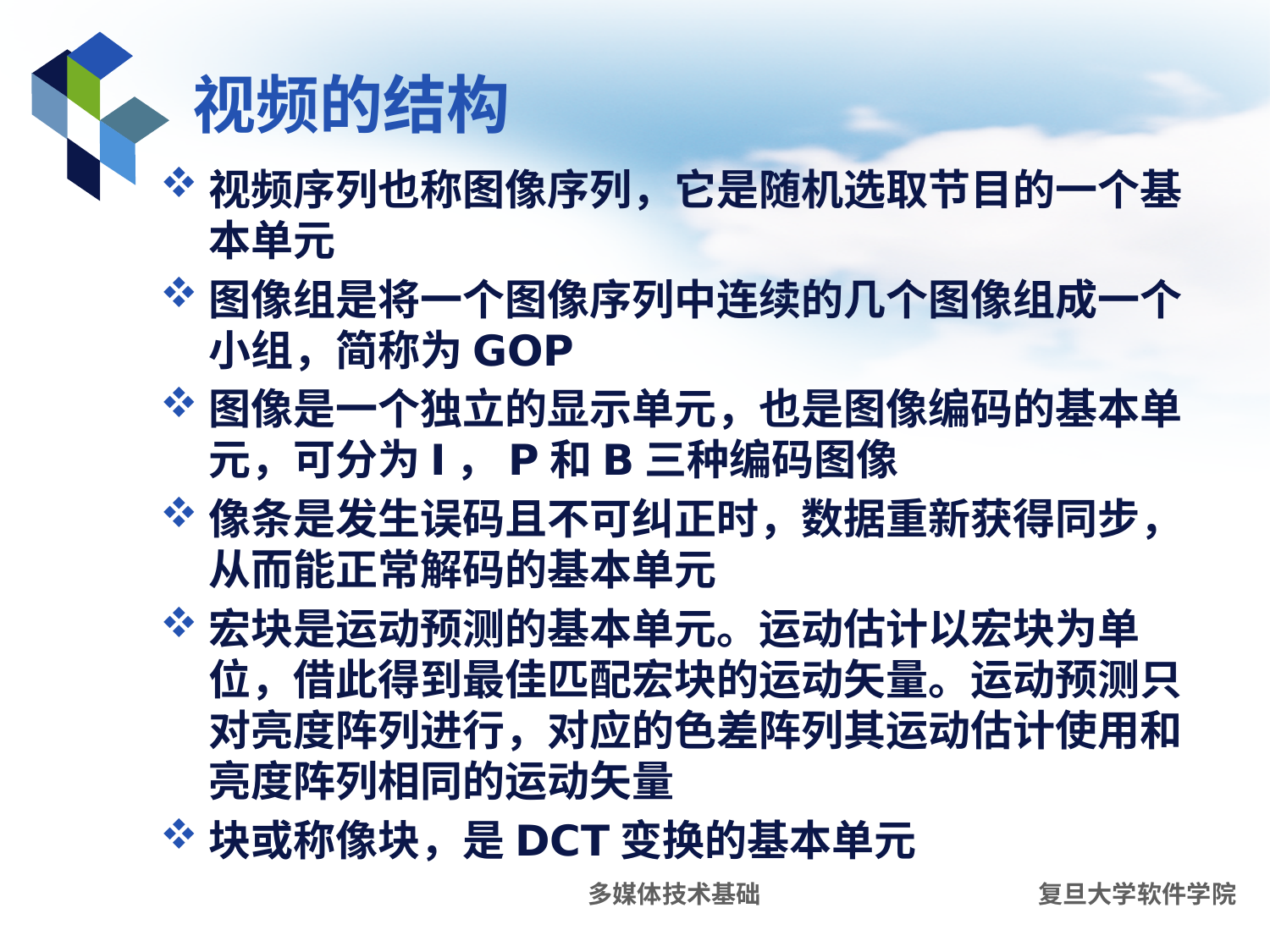

# 视频的结构
视频序列也称图像序列，它是随机选取节目的一个基本单元
图像组是将一个图像序列中连续的几个图像组成一个小组，简称为GOP
图像是一个独立的显示单元，也是图像编码的基本单元，可分为I，P和B三种编码图像
像条是发生误码且不可纠正时，数据重新获得同步，从而能正常解码的基本单元
宏块是运动预测的基本单元。运动估计以宏块为单位，借此得到最佳匹配宏块的运动矢量。运动预测只对亮度阵列进行，对应的色差阵列其运动估计使用和亮度阵列相同的运动矢量
块或称像块，是DCT变换的基本单元
多媒体技术基础